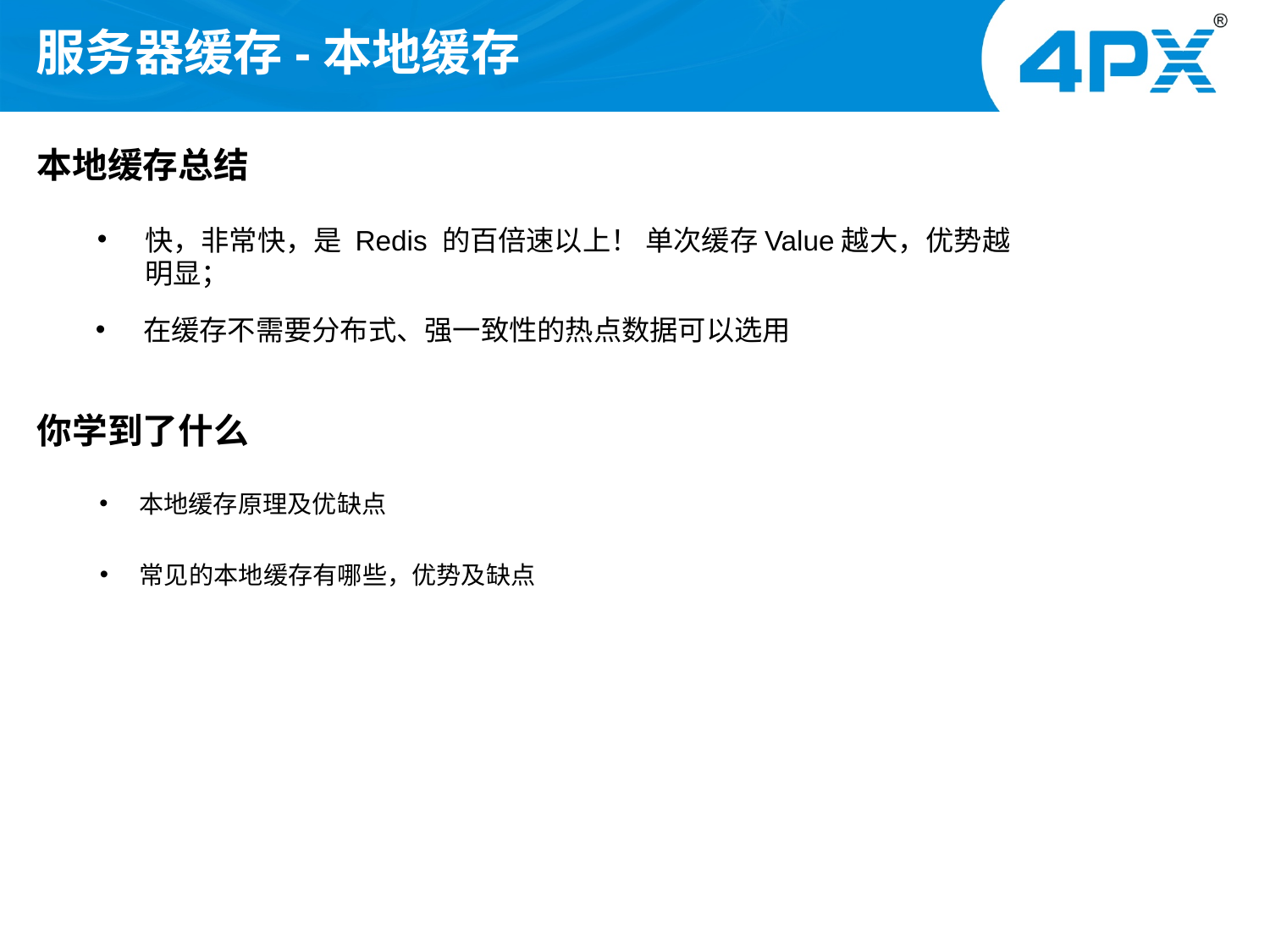

# 服务器缓存-本地缓存
本地缓存总结
快，非常快，是 Redis 的百倍速以上！ 单次缓存Value越大，优势越明显；
在缓存不需要分布式、强一致性的热点数据可以选用
你学到了什么
本地缓存原理及优缺点
常见的本地缓存有哪些，优势及缺点